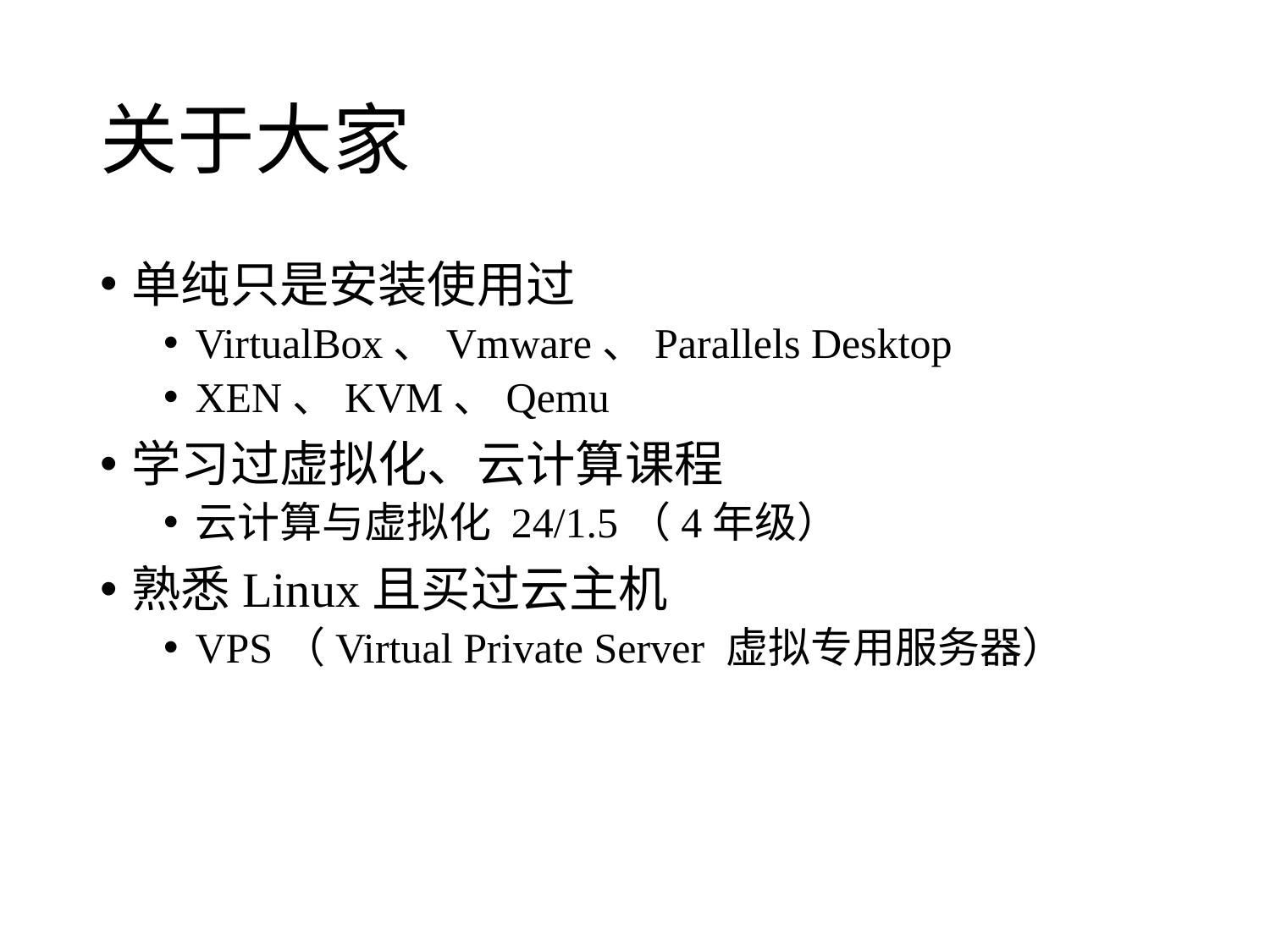

# 关于大家
单纯只是安装使用过
VirtualBox、Vmware、Parallels Desktop
XEN、KVM、Qemu
学习过虚拟化、云计算课程
云计算与虚拟化 24/1.5（4年级）
熟悉Linux且买过云主机
VPS（Virtual Private Server 虚拟专用服务器）